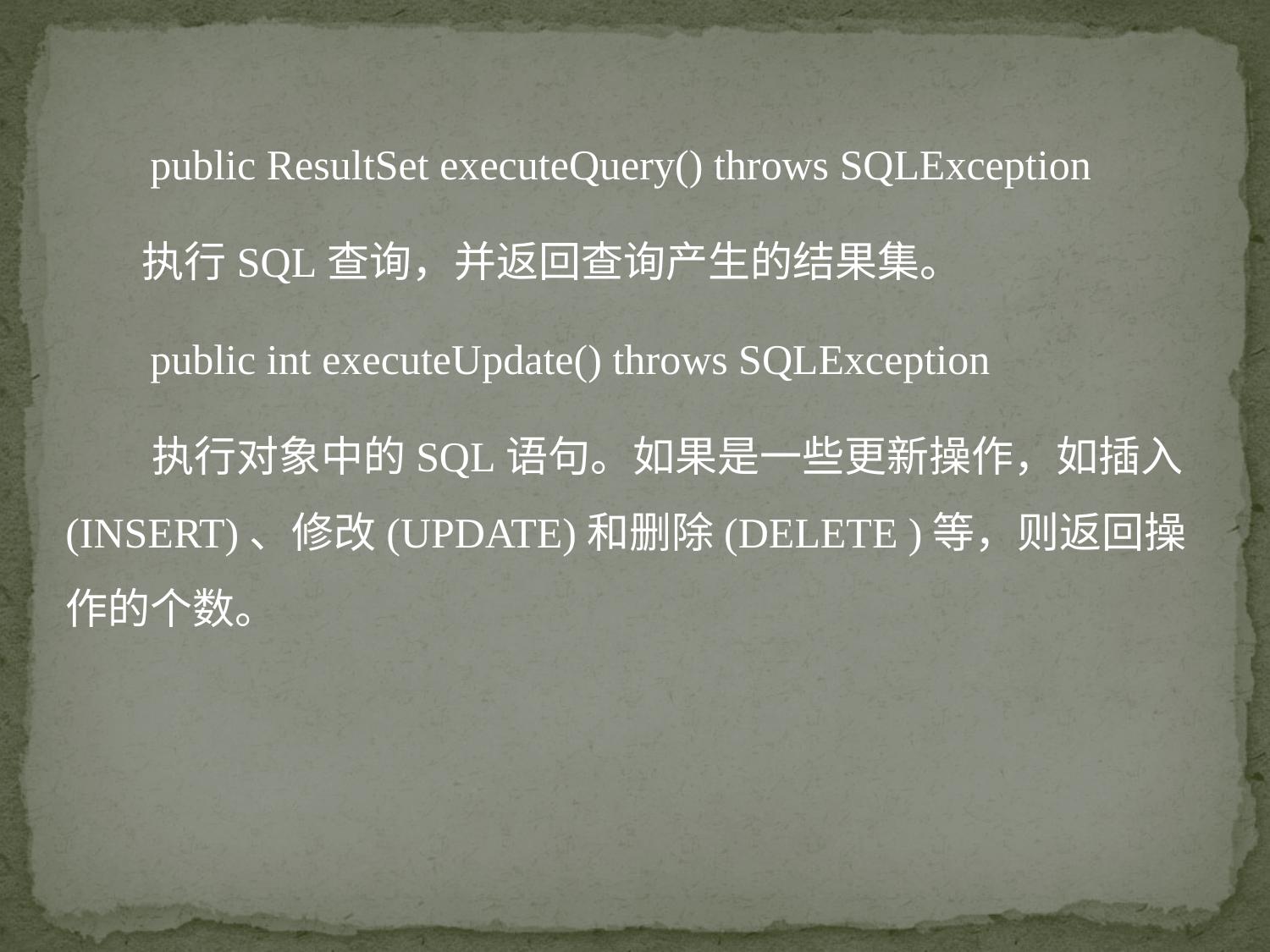

public ResultSet executeQuery() throws SQLException
       执行SQL查询，并返回查询产生的结果集。
        public int executeUpdate() throws SQLException
        执行对象中的SQL语句。如果是一些更新操作，如插入(INSERT)、修改(UPDATE)和删除(DELETE )等，则返回操作的个数。